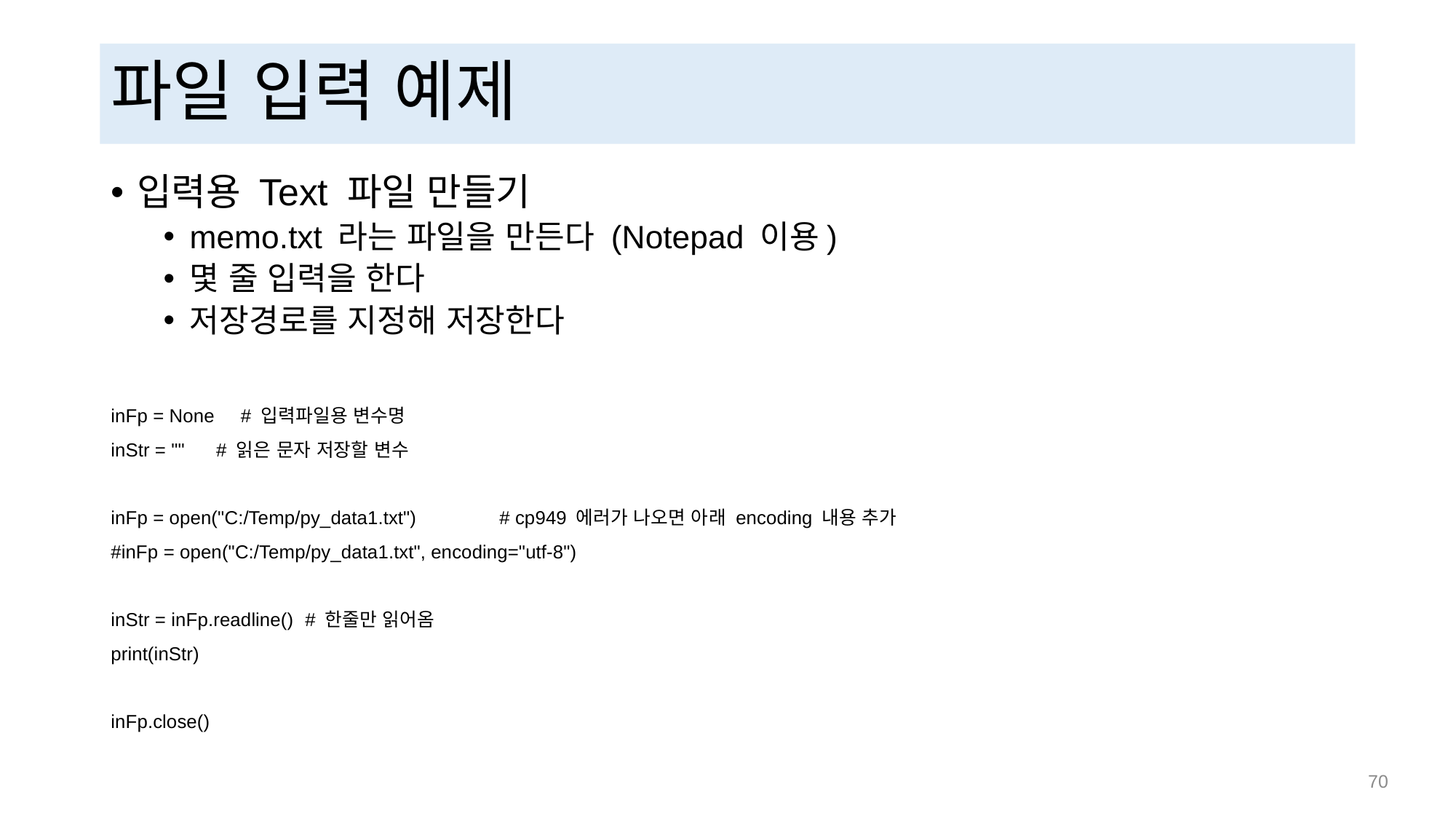

# 파일 입력 예제
입력용 Text 파일 만들기
memo.txt 라는 파일을 만든다 (Notepad 이용)
몇 줄 입력을 한다
저장경로를 지정해 저장한다

inFp = None     # 입력파일용 변수명
inStr = ""      # 읽은 문자 저장할 변수

inFp = open("C:/Temp/py_data1.txt")		# cp949 에러가 나오면 아래 encoding 내용 추가
#inFp = open("C:/Temp/py_data1.txt", encoding="utf-8")

inStr = inFp.readline()		# 한줄만 읽어옴
print(inStr)

inFp.close()

 70